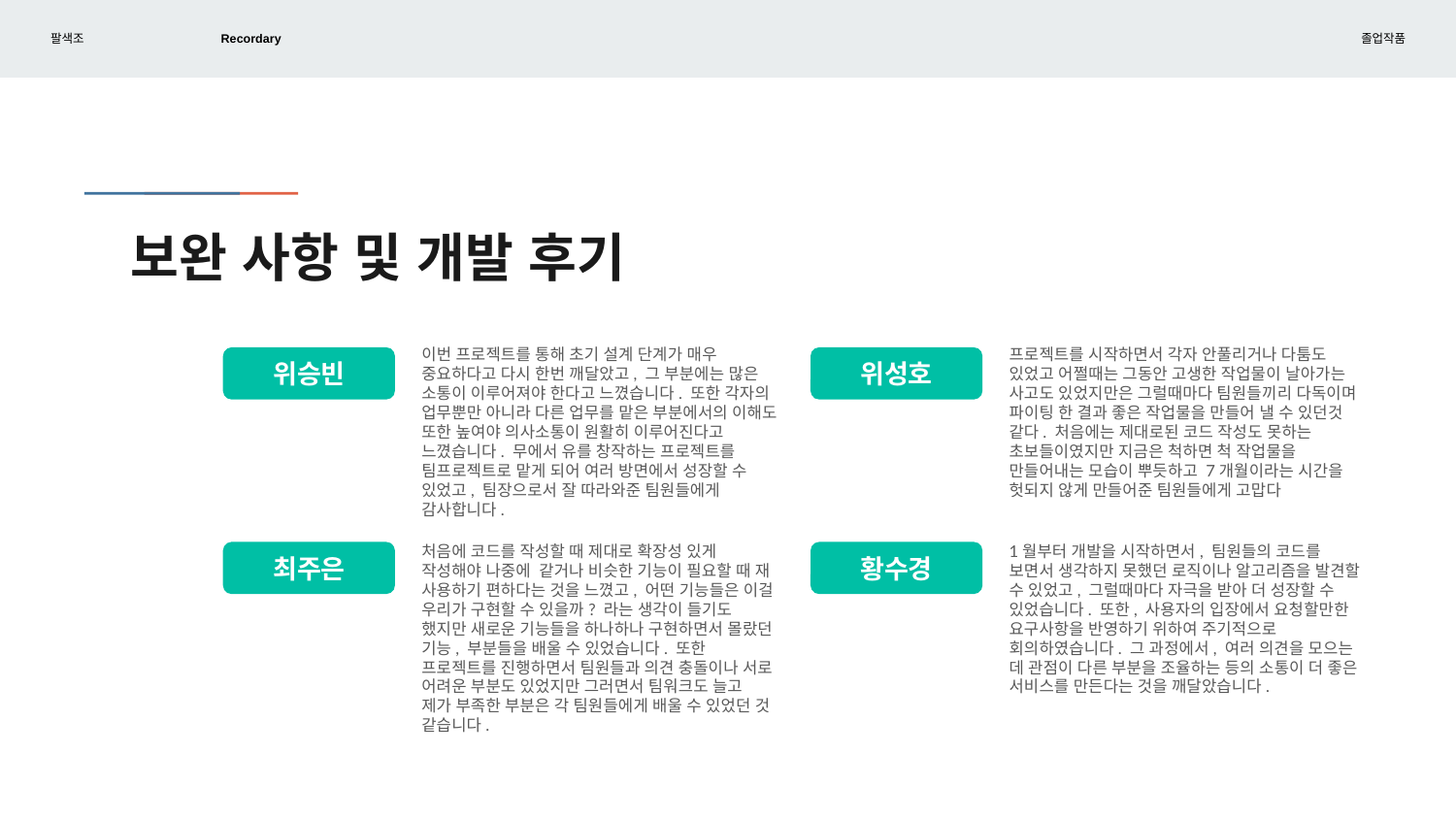

# 보완 사항 및 개발 후기
이번 프로젝트를 통해 초기 설계 단계가 매우 중요하다고 다시 한번 깨달았고, 그 부분에는 많은 소통이 이루어져야 한다고 느꼈습니다. 또한 각자의 업무뿐만 아니라 다른 업무를 맡은 부분에서의 이해도 또한 높여야 의사소통이 원활히 이루어진다고 느꼈습니다. 무에서 유를 창작하는 프로젝트를 팀프로젝트로 맡게 되어 여러 방면에서 성장할 수 있었고, 팀장으로서 잘 따라와준 팀원들에게 감사합니다.
프로젝트를 시작하면서 각자 안풀리거나 다툼도 있었고 어쩔때는 그동안 고생한 작업물이 날아가는 사고도 있었지만은 그럴때마다 팀원들끼리 다독이며 파이팅 한 결과 좋은 작업물을 만들어 낼 수 있던것 같다. 처음에는 제대로된 코드 작성도 못하는 초보들이였지만 지금은 척하면 척 작업물을 만들어내는 모습이 뿌듯하고 7개월이라는 시간을 헛되지 않게 만들어준 팀원들에게 고맙다
위승빈
위성호
처음에 코드를 작성할 때 제대로 확장성 있게 작성해야 나중에  같거나 비슷한 기능이 필요할 때 재 사용하기 편하다는 것을 느꼈고, 어떤 기능들은 이걸 우리가 구현할 수 있을까? 라는 생각이 들기도 했지만 새로운 기능들을 하나하나 구현하면서 몰랐던 기능, 부분들을 배울 수 있었습니다. 또한 프로젝트를 진행하면서 팀원들과 의견 충돌이나 서로 어려운 부분도 있었지만 그러면서 팀워크도 늘고  제가 부족한 부분은 각 팀원들에게 배울 수 있었던 것 같습니다.
1월부터 개발을 시작하면서, 팀원들의 코드를 보면서 생각하지 못했던 로직이나 알고리즘을 발견할 수 있었고, 그럴때마다 자극을 받아 더 성장할 수 있었습니다. 또한, 사용자의 입장에서 요청할만한 요구사항을 반영하기 위하여 주기적으로 회의하였습니다. 그 과정에서, 여러 의견을 모으는 데 관점이 다른 부분을 조율하는 등의 소통이 더 좋은 서비스를 만든다는 것을 깨달았습니다.
최주은
황수경